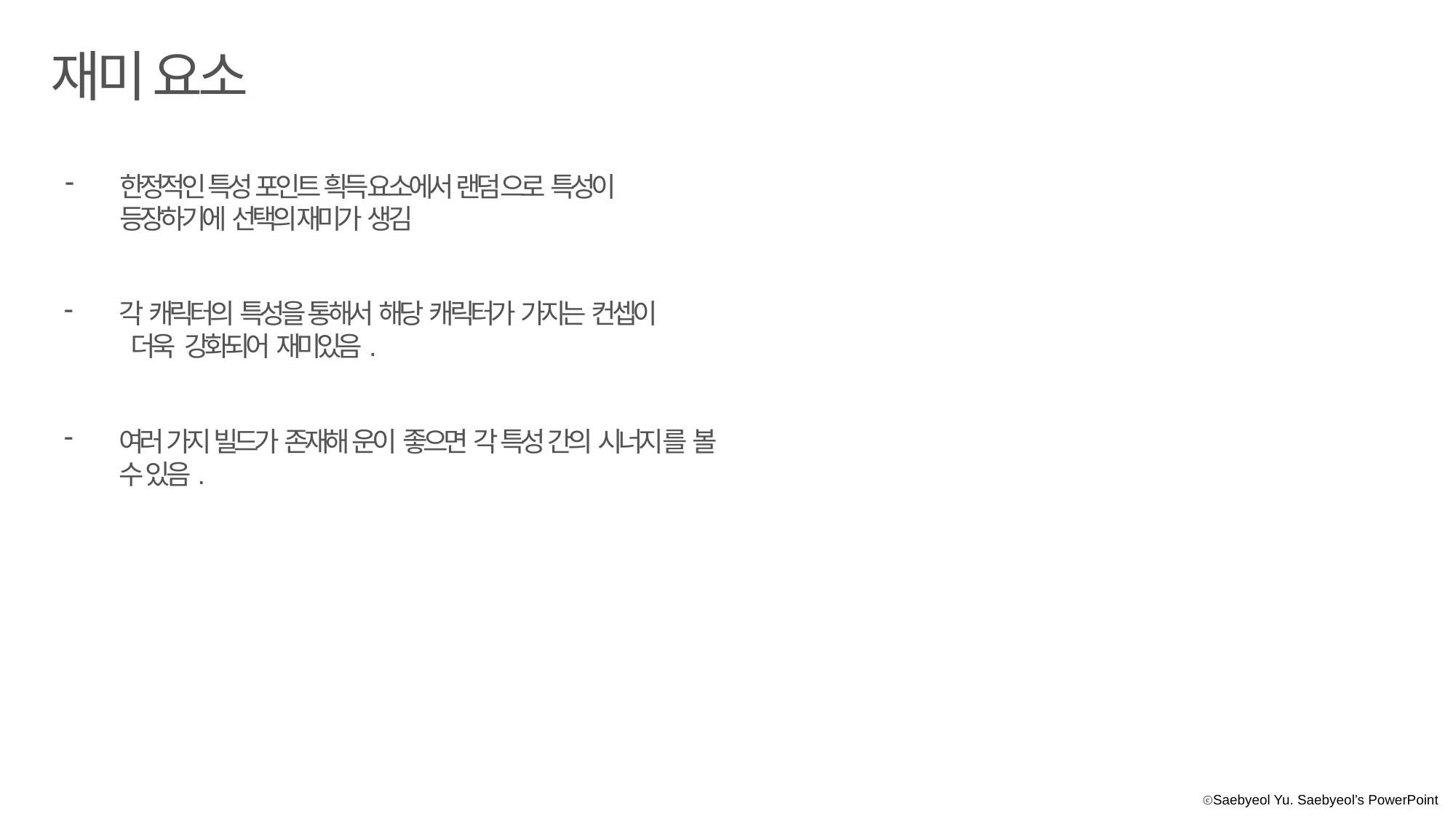

재미 요소
한정적인  특성  포인트  흭득 요소에서  랜덤 으로   특성이   등장하기에   선택의 재미가   생김
각   캐릭터의   특성을  통해서   해당   캐릭터가   가지는   컨셉이
                  더욱    강화되어   재미있음.
여러  가지  빌드가   존재해  운이   좋으면   각  특성  간의   시너지 를   볼  수  있음.